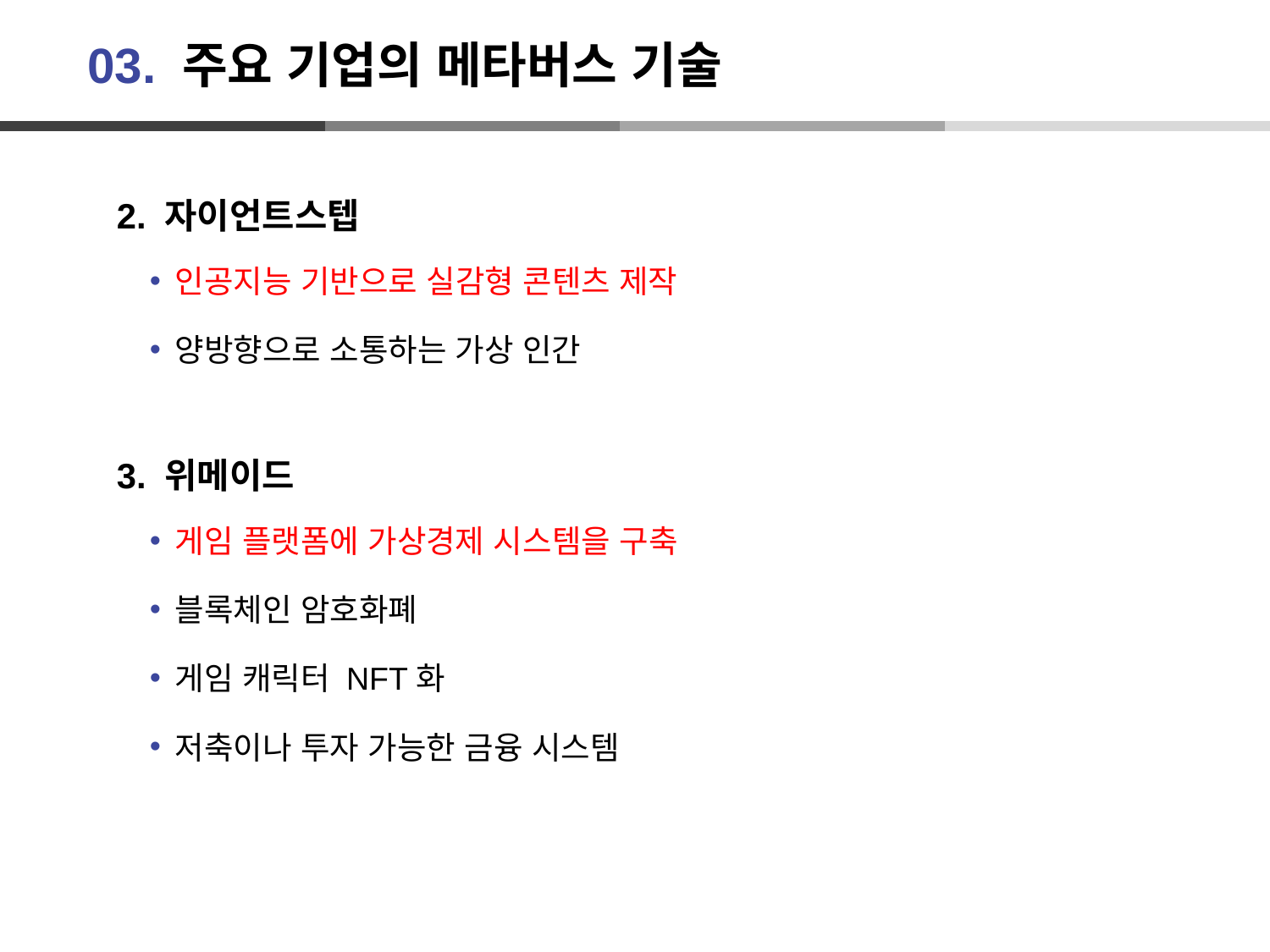

# 03. 주요 기업의 메타버스 기술
   2. 자이언트스텝
인공지능 기반으로 실감형 콘텐츠 제작
양방향으로 소통하는 가상 인간

   3. 위메이드
게임 플랫폼에 가상경제 시스템을 구축
블록체인 암호화폐
게임 캐릭터 NFT화
저축이나 투자 가능한 금융 시스템